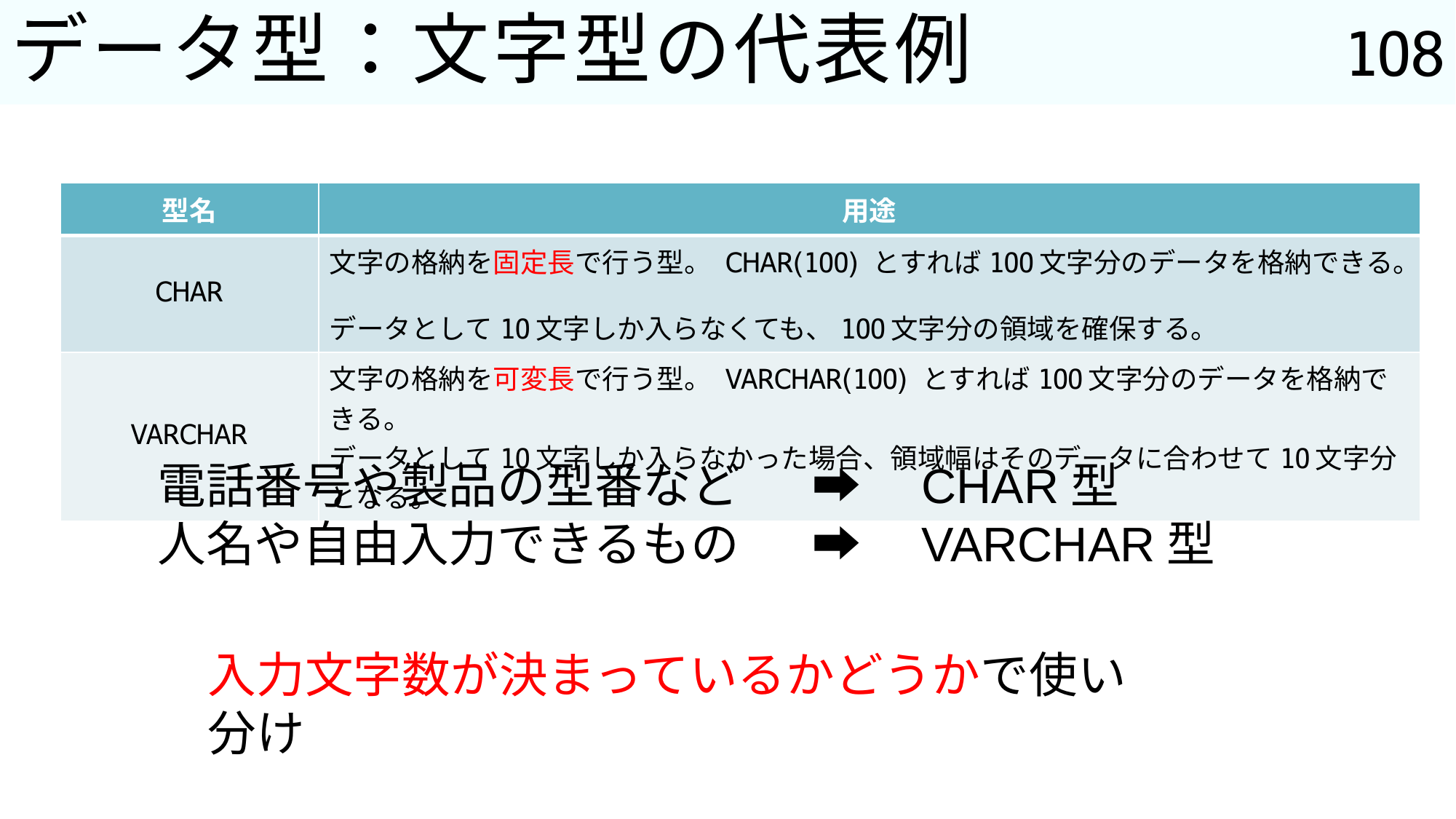

108
# データ型：文字型の代表例
| 型名 | 用途 |
| --- | --- |
| CHAR | 文字の格納を固定長で行う型。 CHAR(100) とすれば100文字分のデータを格納できる。 データとして10文字しか入らなくても、100文字分の領域を確保する。 |
| VARCHAR | 文字の格納を可変長で行う型。 VARCHAR(100) とすれば100文字分のデータを格納できる。 データとして10文字しか入らなかった場合、領域幅はそのデータに合わせて10文字分となる。 |
電話番号や製品の型番など	➡	CHAR型
人名や自由入力できるもの	➡	VARCHAR型
入力文字数が決まっているかどうかで使い分け